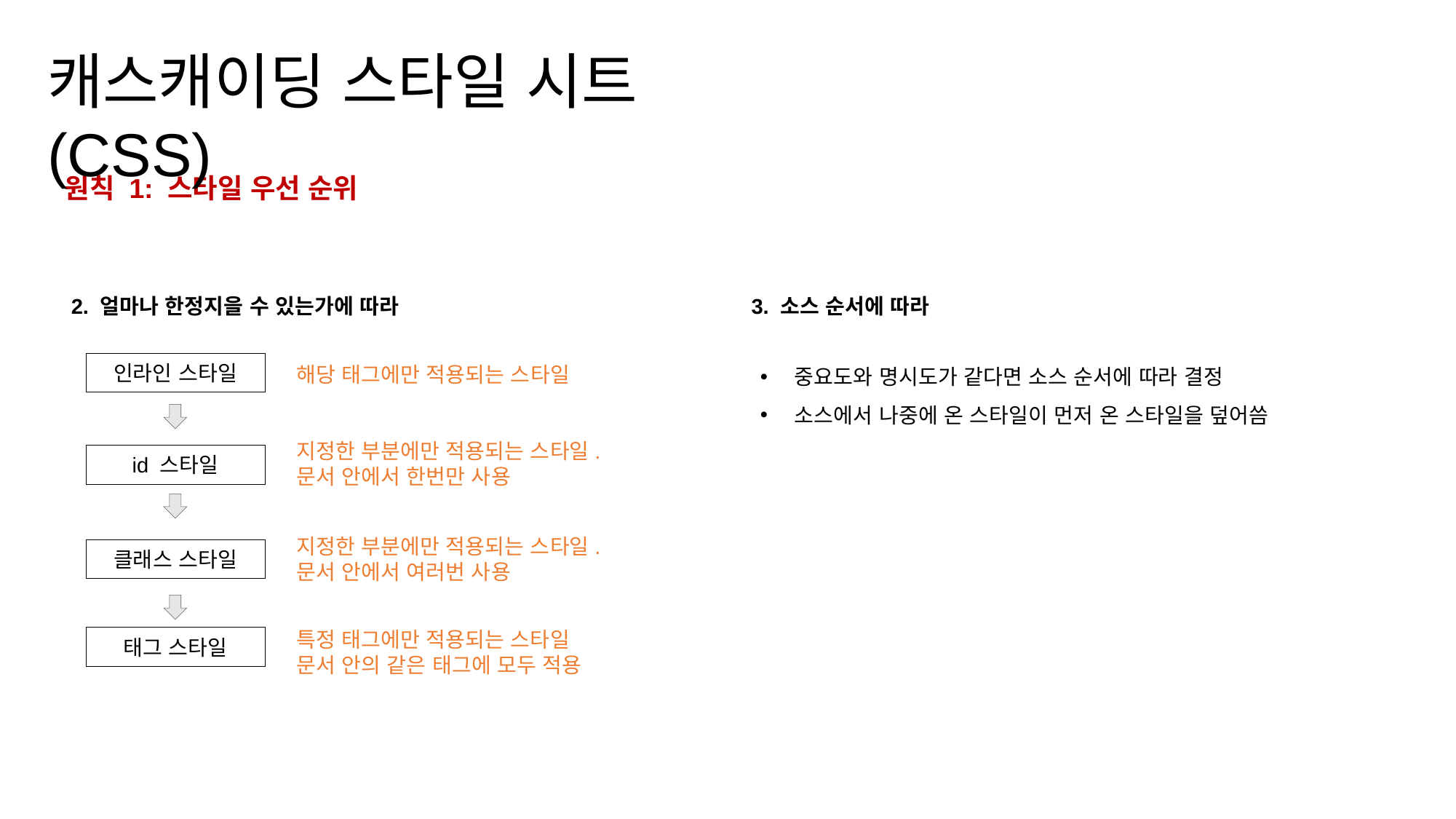

캐스캐이딩 스타일 시트(CSS)
원칙 1: 스타일 우선 순위
3. 소스 순서에 따라
2. 얼마나 한정지을 수 있는가에 따라
중요도와 명시도가 같다면 소스 순서에 따라 결정
소스에서 나중에 온 스타일이 먼저 온 스타일을 덮어씀
인라인 스타일
해당 태그에만 적용되는 스타일

지정한 부분에만 적용되는 스타일.
문서 안에서 한번만 사용
id 스타일

지정한 부분에만 적용되는 스타일.
문서 안에서 여러번 사용
클래스 스타일

특정 태그에만 적용되는 스타일
문서 안의 같은 태그에 모두 적용
태그 스타일